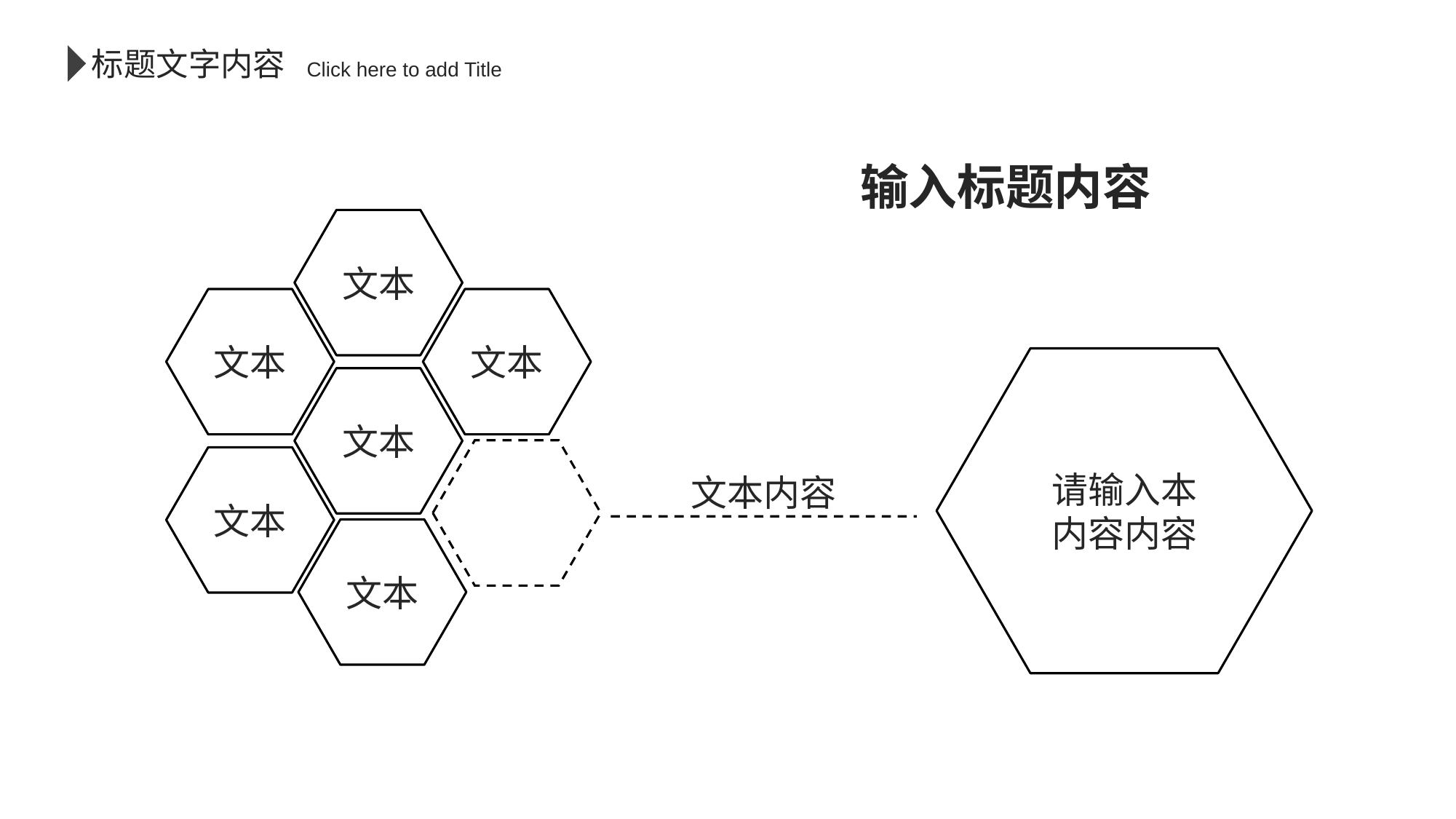

标题文字内容
  Click here to add Title

输入标题内容
文本
文本
文本
请输入本
内容内容
文本

文本
文本内容

文本